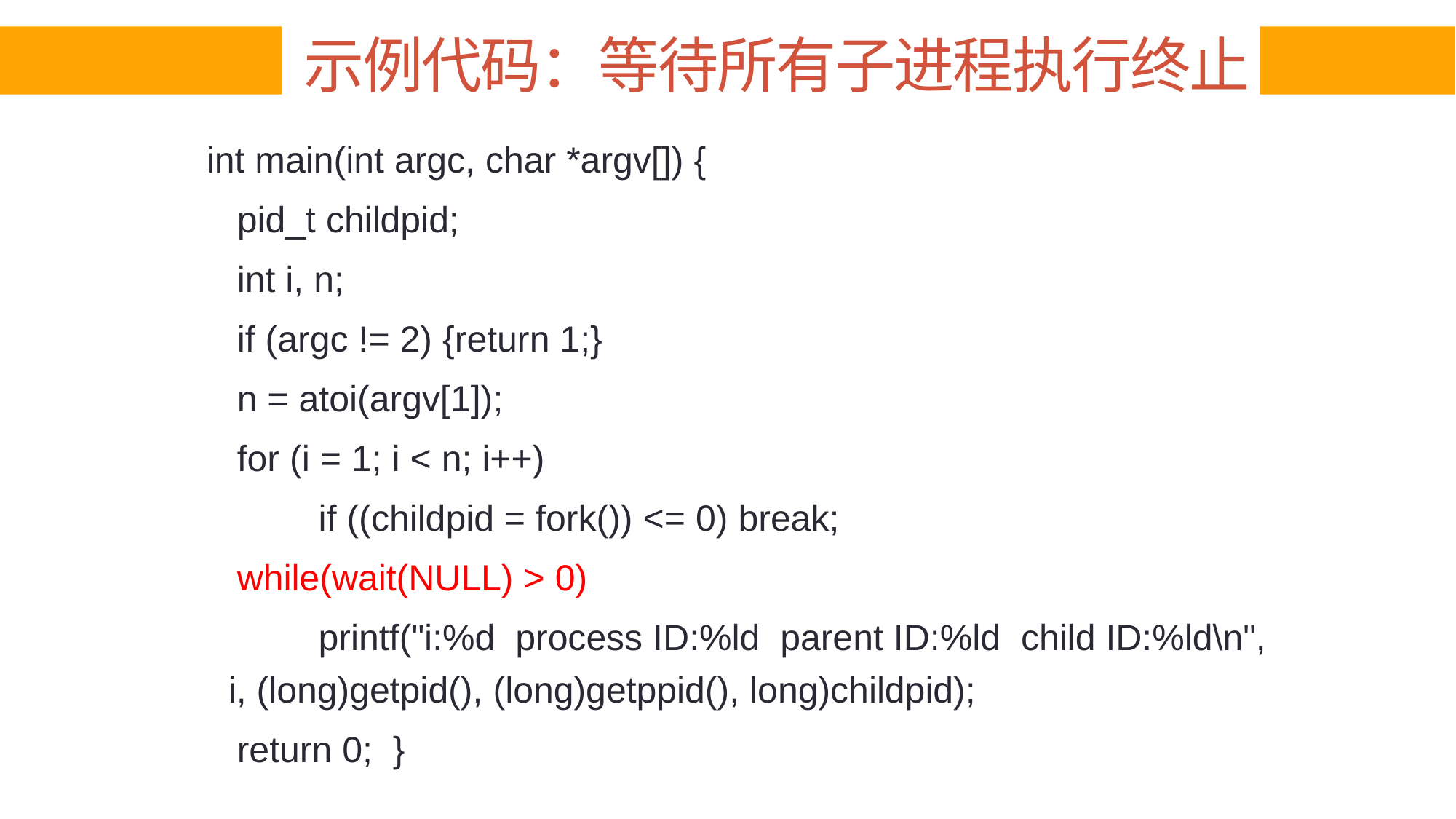

# 示例代码：等待所有子进程执行终止

int main(int argc, char *argv[]) {
   pid_t childpid;
   int i, n;
   if (argc != 2) {return 1;}
   n = atoi(argv[1]);
   for (i = 1; i < n; i++)
           if ((childpid = fork()) <= 0) break;
   while(wait(NULL) > 0)
           printf("i:%d  process ID:%ld  parent ID:%ld  child ID:%ld\n", i, (long)getpid(), (long)getppid(), long)childpid);
   return 0;  }